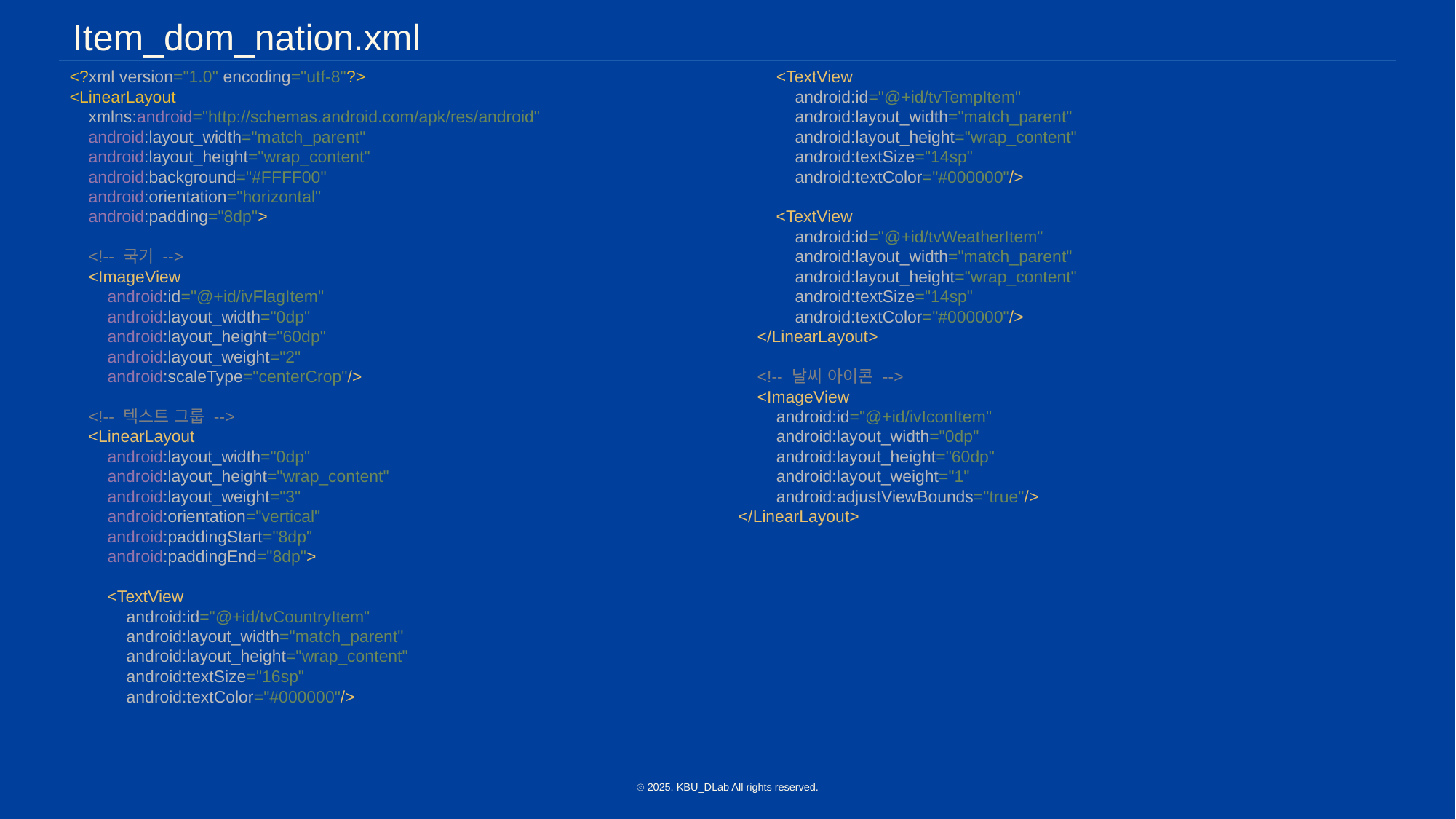

Item_dom_nation.xml
        <TextView
            android:id="@+id/tvTempItem"
            android:layout_width="match_parent"
            android:layout_height="wrap_content"
            android:textSize="14sp"
            android:textColor="#000000"/>
        <TextView
            android:id="@+id/tvWeatherItem"
            android:layout_width="match_parent"
            android:layout_height="wrap_content"
            android:textSize="14sp"
            android:textColor="#000000"/>
    </LinearLayout>
    <!-- 날씨 아이콘 -->
    <ImageView
        android:id="@+id/ivIconItem"
        android:layout_width="0dp"
        android:layout_height="60dp"
        android:layout_weight="1"
        android:adjustViewBounds="true"/>
</LinearLayout>
<?xml version="1.0" encoding="utf-8"?>
<LinearLayout
    xmlns:android="http://schemas.android.com/apk/res/android"
    android:layout_width="match_parent"
    android:layout_height="wrap_content"
    android:background="#FFFF00"
    android:orientation="horizontal"
    android:padding="8dp">
    <!-- 국기 -->
    <ImageView
        android:id="@+id/ivFlagItem"
        android:layout_width="0dp"
        android:layout_height="60dp"
        android:layout_weight="2"
        android:scaleType="centerCrop"/>
    <!-- 텍스트 그룹 -->
    <LinearLayout
        android:layout_width="0dp"
        android:layout_height="wrap_content"
        android:layout_weight="3"
        android:orientation="vertical"
        android:paddingStart="8dp"
        android:paddingEnd="8dp">
        <TextView
            android:id="@+id/tvCountryItem"
            android:layout_width="match_parent"
            android:layout_height="wrap_content"
            android:textSize="16sp"
            android:textColor="#000000"/>